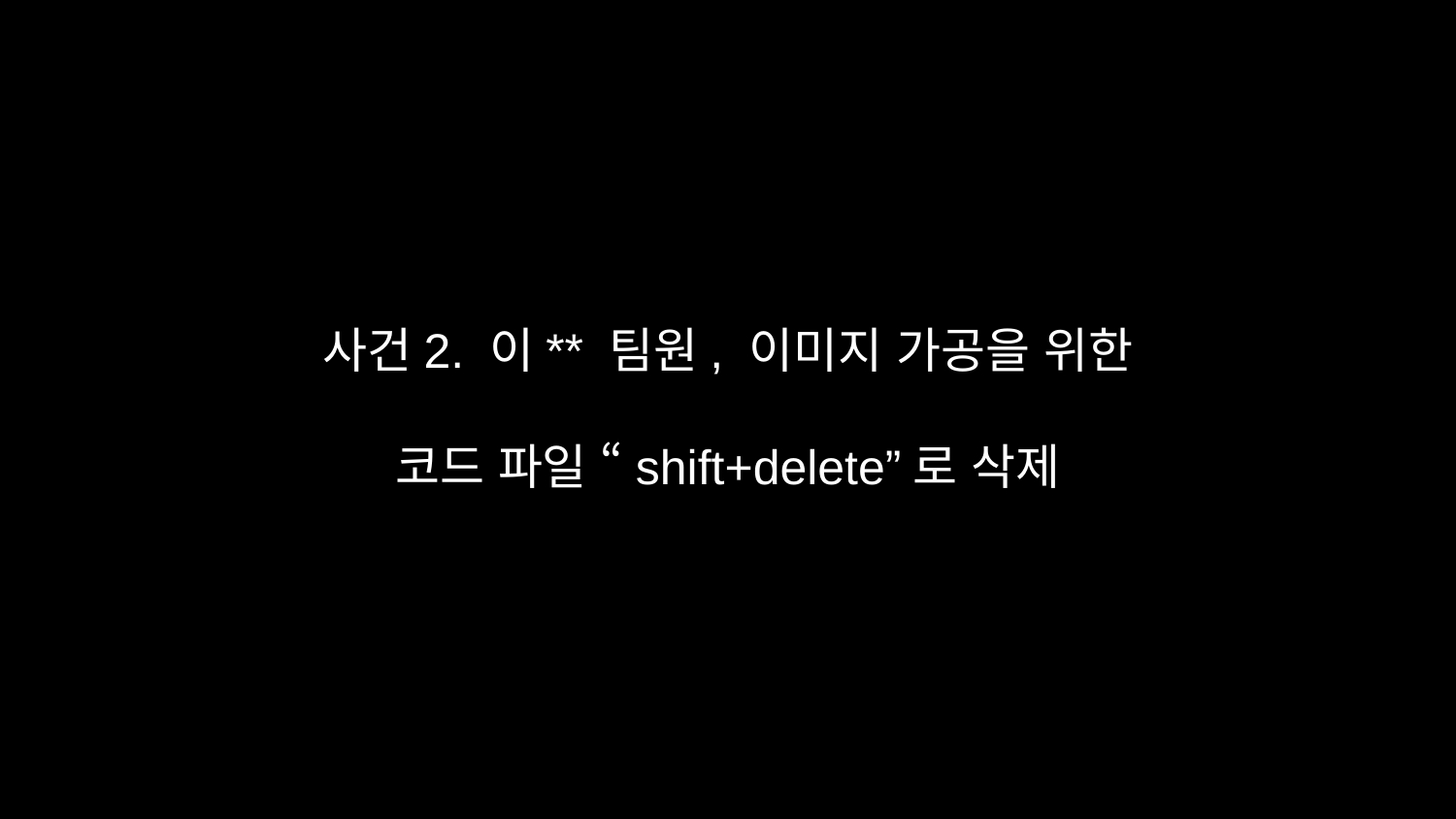

사건2. 이** 팀원, 이미지 가공을 위한
코드 파일 “shift+delete”로 삭제